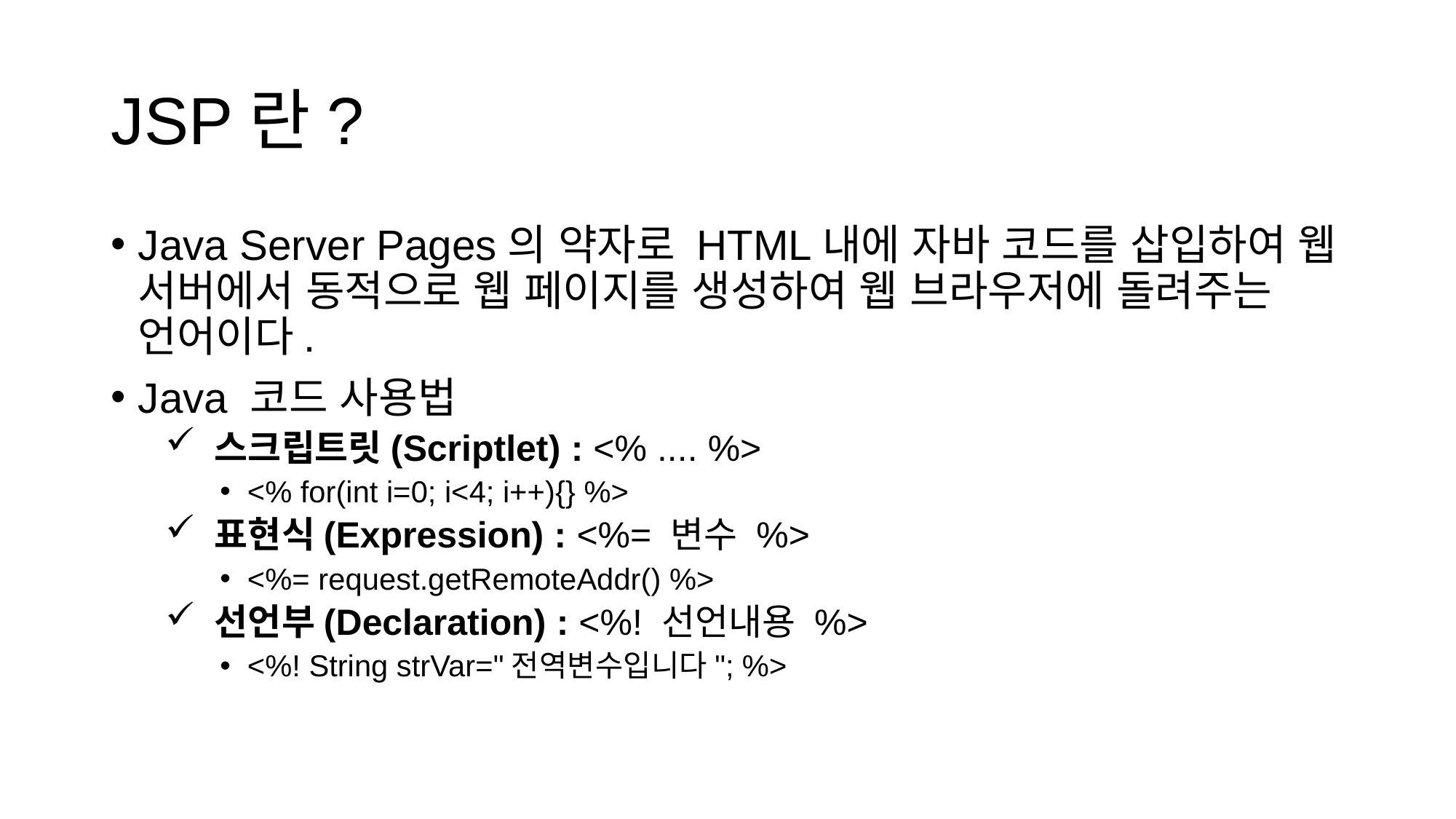

# JSP란?
Java Server Pages의 약자로 HTML내에 자바 코드를 삽입하여 웹 서버에서 동적으로 웹 페이지를 생성하여 웹 브라우저에 돌려주는 언어이다.
Java 코드 사용법
 스크립트릿(Scriptlet) : <% .... %>
<% for(int i=0; i<4; i++){} %>
 표현식(Expression) : <%= 변수 %>
<%= request.getRemoteAddr() %>
 선언부(Declaration) : <%! 선언내용 %>
<%! String strVar="전역변수입니다"; %>